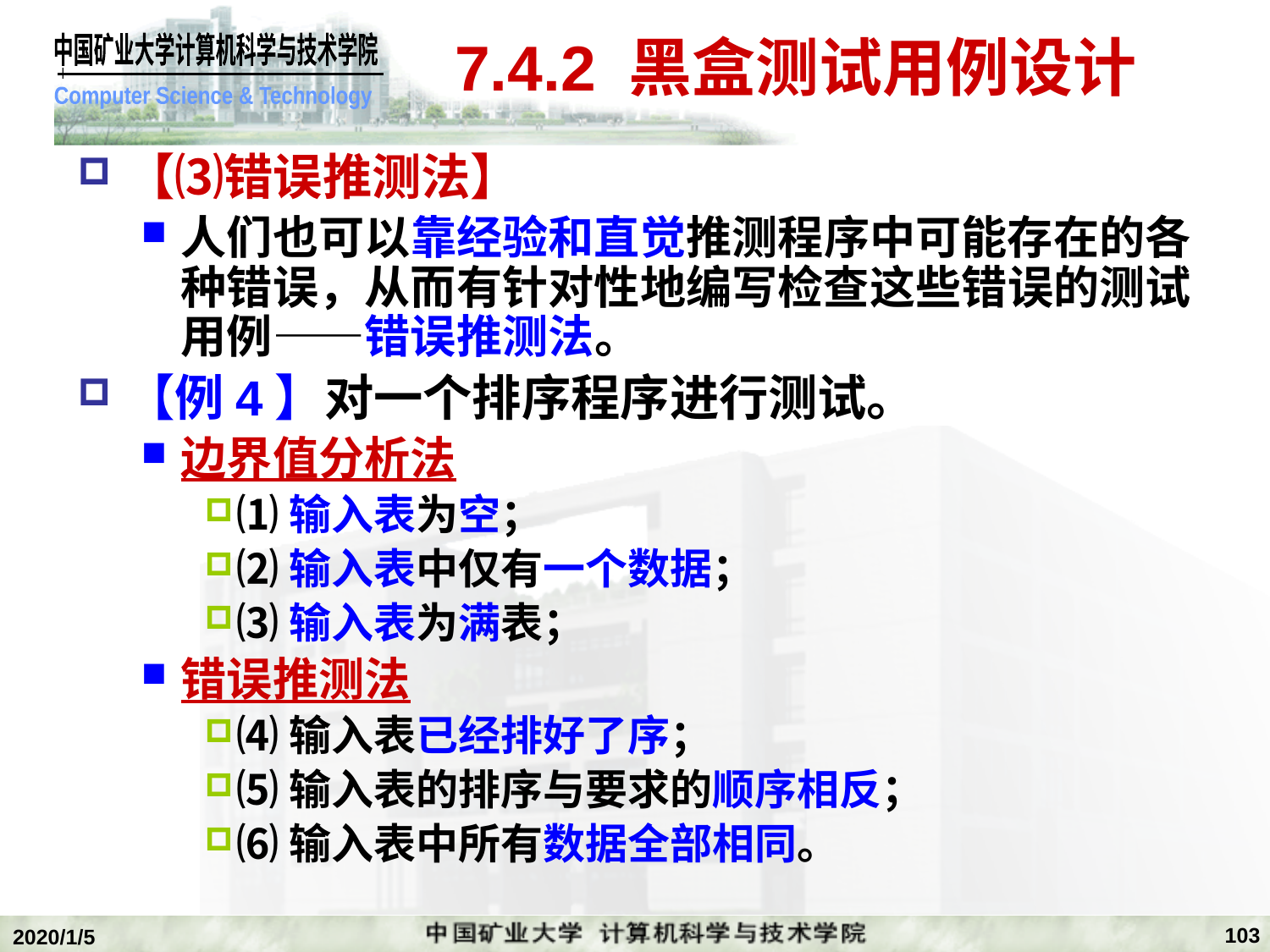

# 7.4.2 黑盒测试用例设计
【⑶错误推测法】
人们也可以靠经验和直觉推测程序中可能存在的各种错误，从而有针对性地编写检查这些错误的测试用例——错误推测法。
【例4】对一个排序程序进行测试。
边界值分析法
⑴输入表为空；
⑵输入表中仅有一个数据；
⑶输入表为满表；
错误推测法
⑷输入表已经排好了序；
⑸输入表的排序与要求的顺序相反；
⑹输入表中所有数据全部相同。
103
2020/1/5